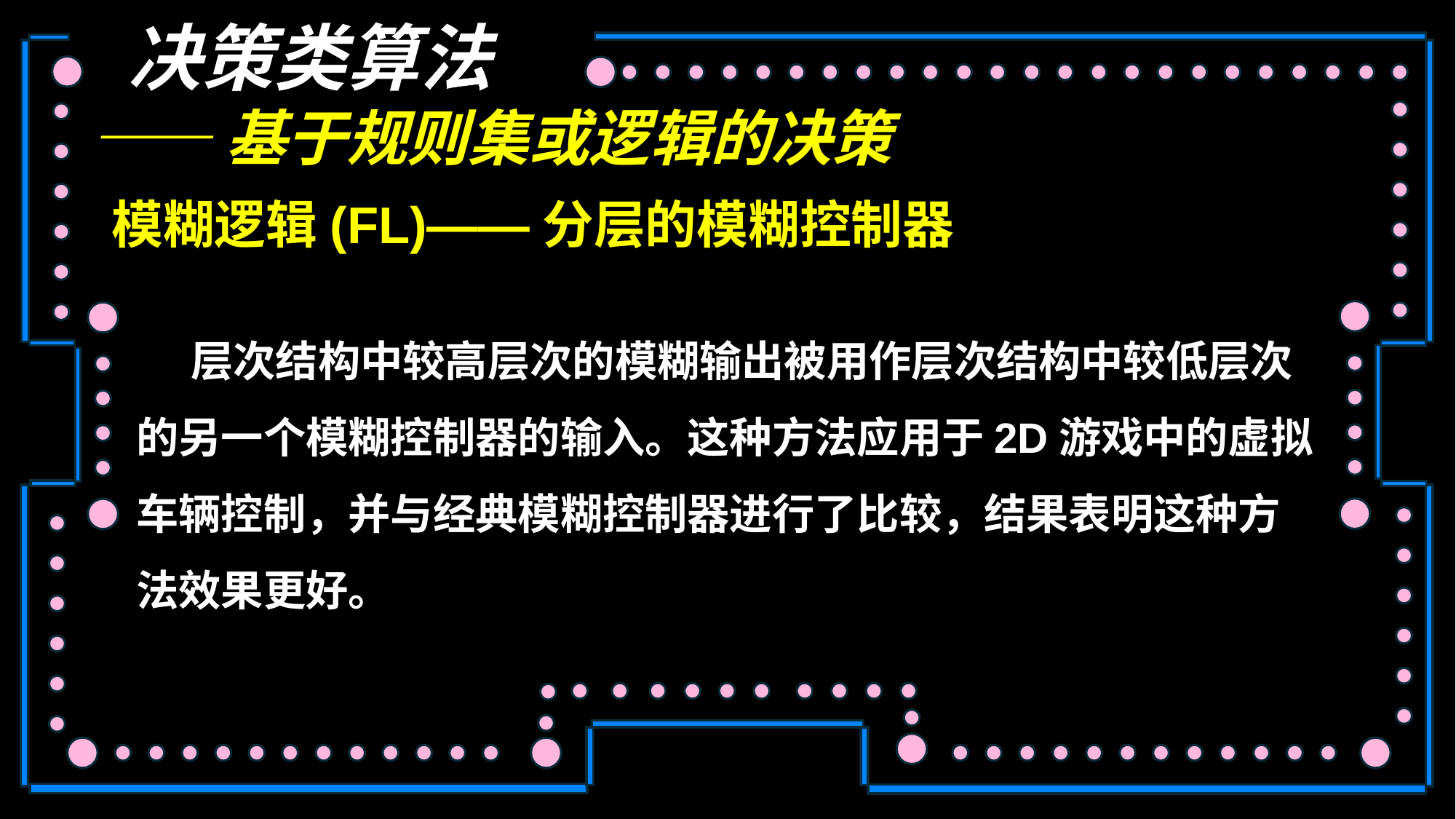

决策类算法

——基于规则集或逻辑的决策

模糊逻辑(FL)——分层的模糊控制器

层次结构中较高层次的模糊输出被用作层次结构中较低层次的另一个模糊控制器的输入。这种方法应用于2D游戏中的虚拟车辆控制，并与经典模糊控制器进行了比较，结果表明这种方法效果更好。